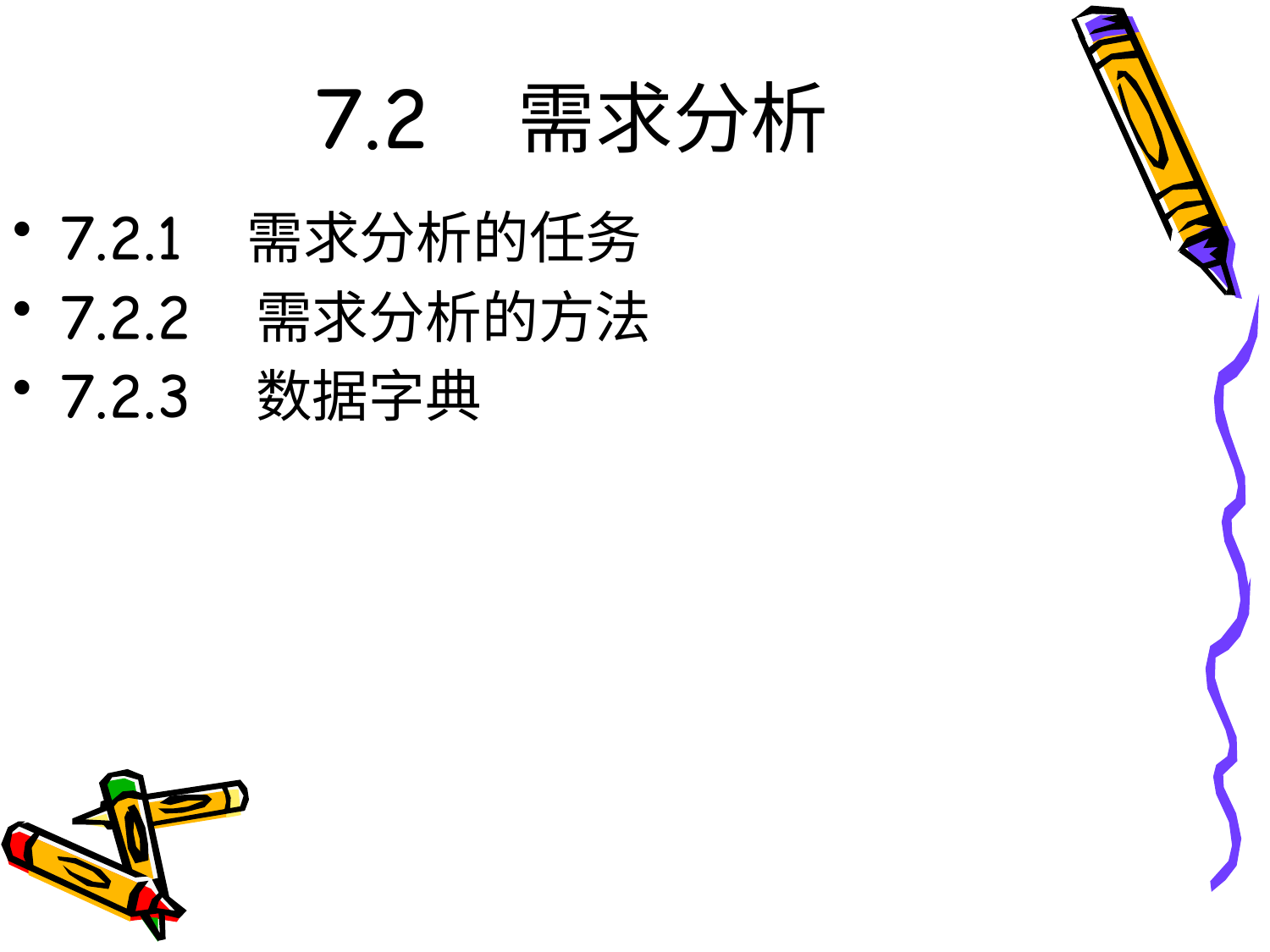

# 7.2   需求分析
7.2.1   需求分析的任务
7.2.2   需求分析的方法
7.2.3   数据字典